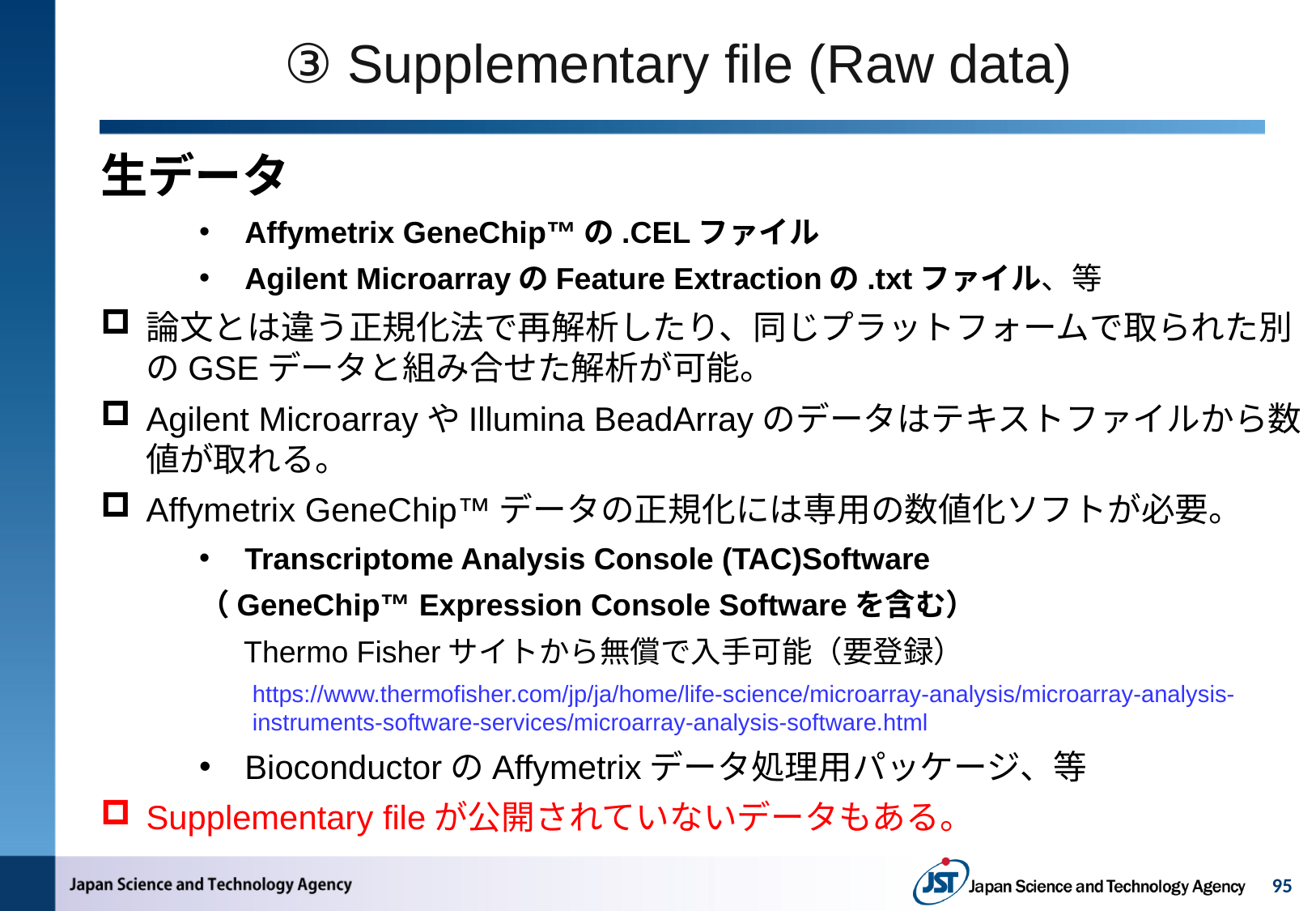

# ③ Supplementary file (Raw data)
生データ
Affymetrix GeneChip™の.CELファイル
Agilent MicroarrayのFeature Extractionの.txtファイル、等
論文とは違う正規化法で再解析したり、同じプラットフォームで取られた別のGSEデータと組み合せた解析が可能。
Agilent MicroarrayやIllumina BeadArrayのデータはテキストファイルから数値が取れる。
Affymetrix GeneChip™データの正規化には専用の数値化ソフトが必要。
Transcriptome Analysis Console (TAC)Software
（GeneChip™ Expression Console Softwareを含む）
　 Thermo Fisherサイトから無償で入手可能（要登録）
https://www.thermofisher.com/jp/ja/home/life-science/microarray-analysis/microarray-analysis-instruments-software-services/microarray-analysis-software.html
BioconductorのAffymetrixデータ処理用パッケージ、等
Supplementary fileが公開されていないデータもある。
95